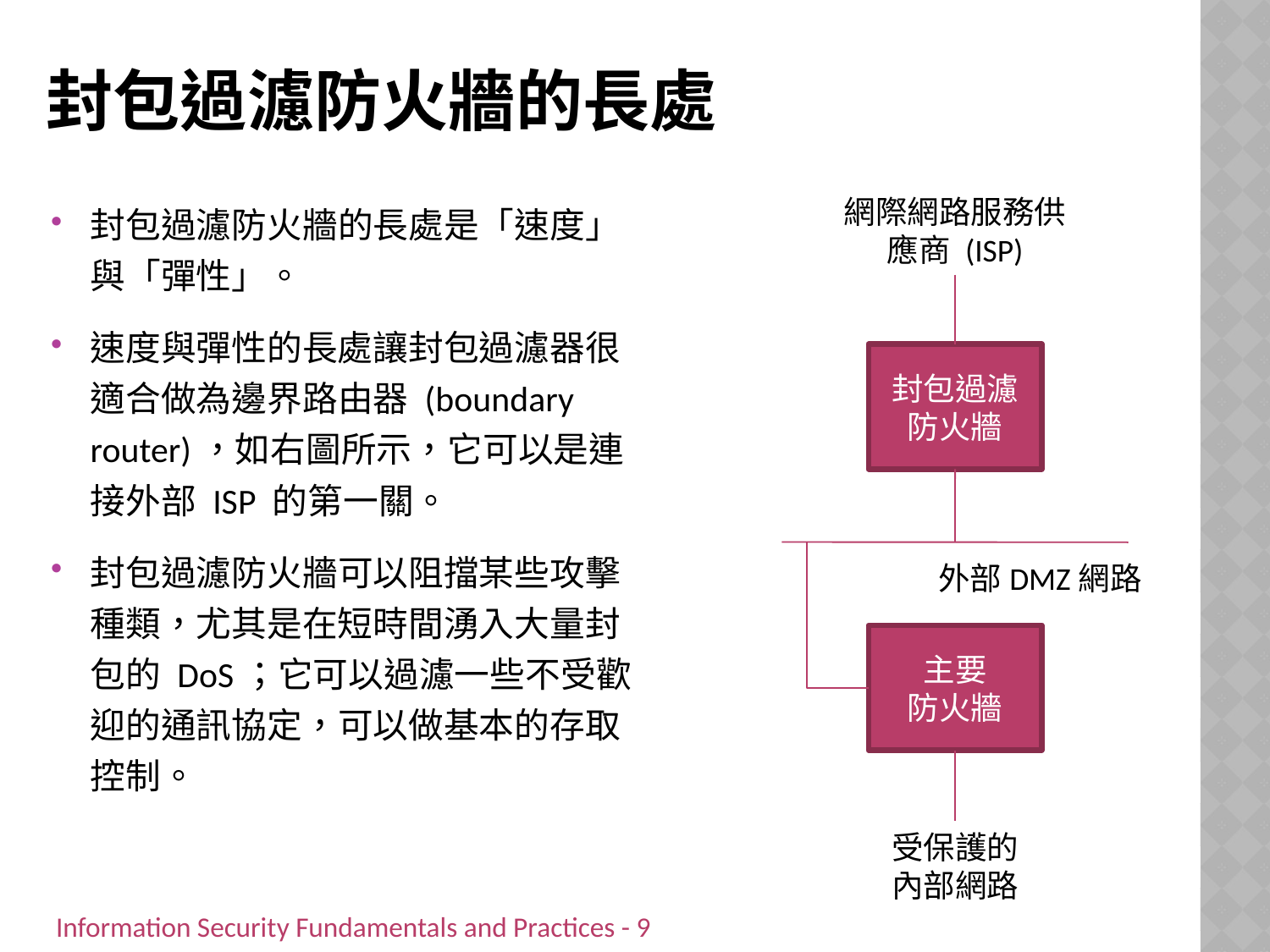

# 封包過濾防火牆的長處
網際網路服務供應商 (ISP)
封包過濾防火牆
外部DMZ網路
主要
防火牆
受保護的內部網路
封包過濾防火牆的長處是「速度」與「彈性」。
速度與彈性的長處讓封包過濾器很適合做為邊界路由器 (boundary router)，如右圖所示，它可以是連接外部 ISP 的第一關。
封包過濾防火牆可以阻擋某些攻擊種類，尤其是在短時間湧入大量封包的 DoS；它可以過濾一些不受歡迎的通訊協定，可以做基本的存取控制。